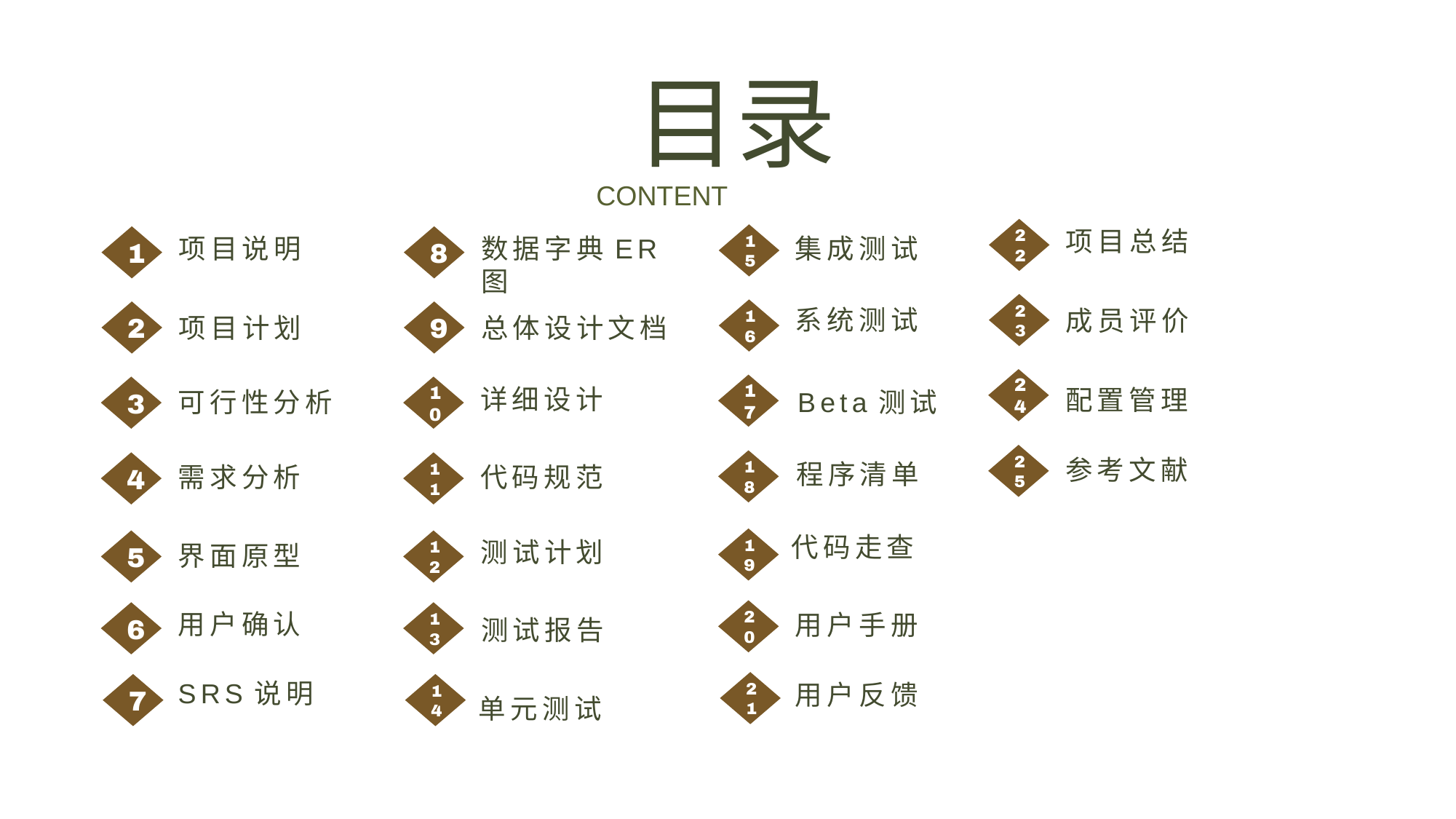

目录
CONTENT
22
项目总结
15
1
项目说明
8
数据字典ER图
集成测试
23
系统测试
成员评价
16
2
9
项目计划
总体设计文档
24
17
3
10
详细设计
配置管理
Beta测试
可行性分析
25
参考文献
18
程序清单
4
11
需求分析
代码规范
代码走查
19
测试计划
5
12
界面原型
20
用户确认
6
13
用户手册
测试报告
05
SRS说明
21
用户反馈
7
14
单元测试